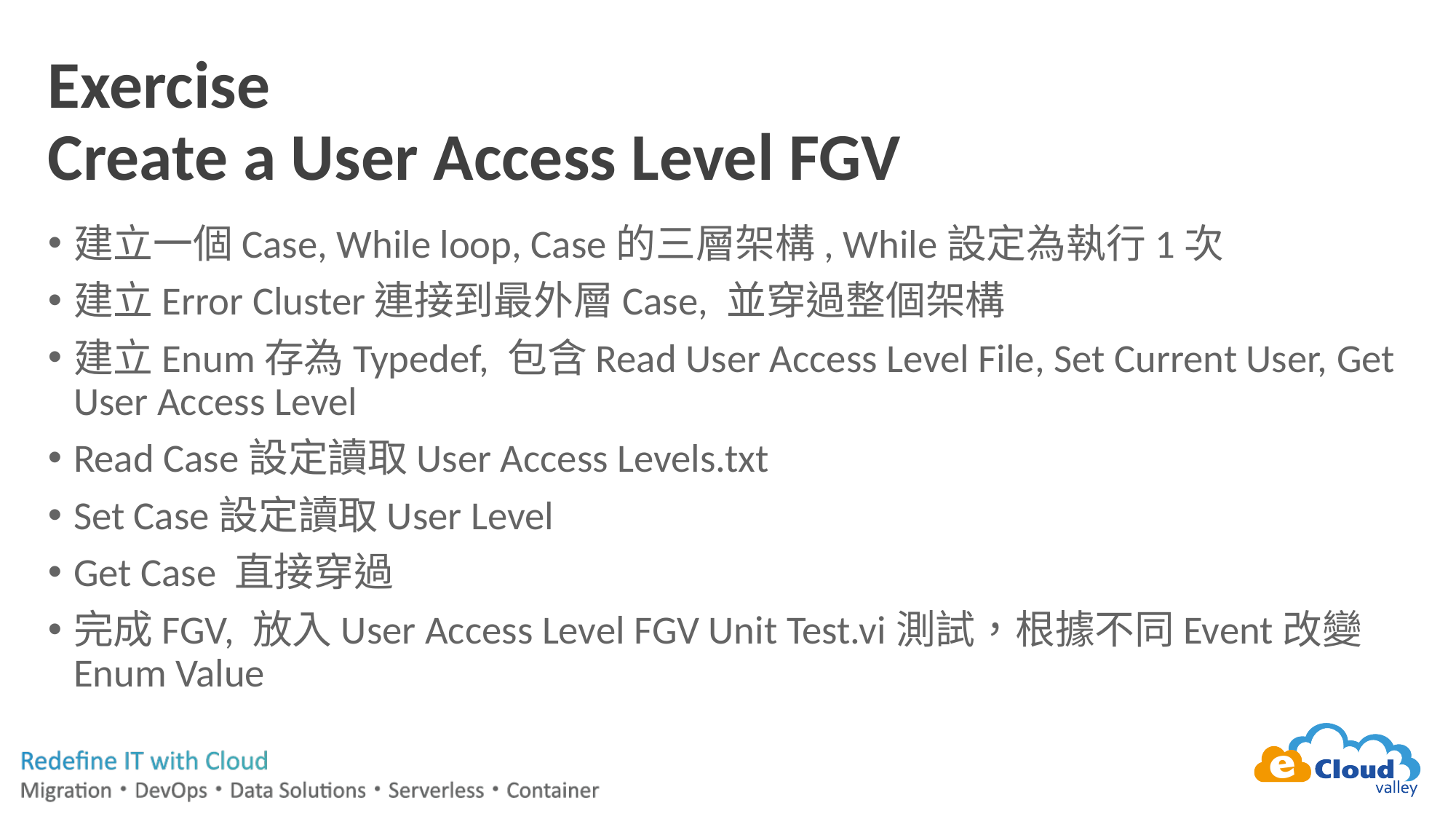

# Exercise Create a User Access Level FGV
建立一個Case, While loop, Case的三層架構, While設定為執行1次
建立Error Cluster連接到最外層Case, 並穿過整個架構
建立Enum存為Typedef, 包含Read User Access Level File, Set Current User, Get User Access Level
Read Case設定讀取User Access Levels.txt
Set Case設定讀取User Level
Get Case 直接穿過
完成FGV, 放入User Access Level FGV Unit Test.vi測試，根據不同Event改變Enum Value